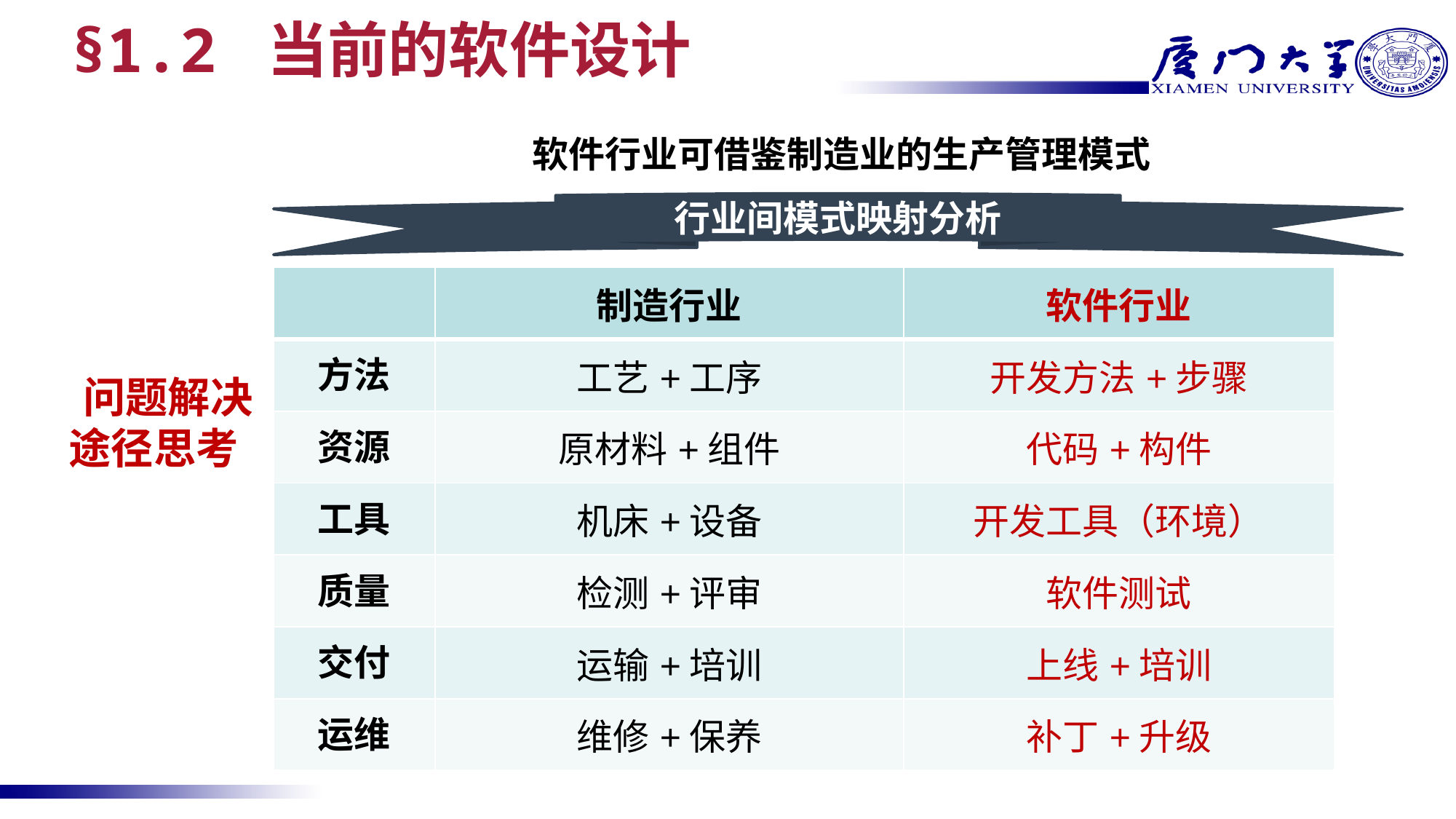

§1.2 当前的软件设计

软件行业可借鉴制造业的生产管理模式
行业间模式映射分析
|  | 制造行业 | 软件行业 |
| --- | --- | --- |
| 方法 | 工艺+工序 | 开发方法+步骤 |
| 资源 | 原材料+组件 | 代码+构件 |
| 工具 | 机床+设备 | 开发工具（环境） |
| 质量 | 检测+评审 | 软件测试 |
| 交付 | 运输+培训 | 上线+培训 |
| 运维 | 维修+保养 | 补丁+升级 |
# 问题解决 途径思考